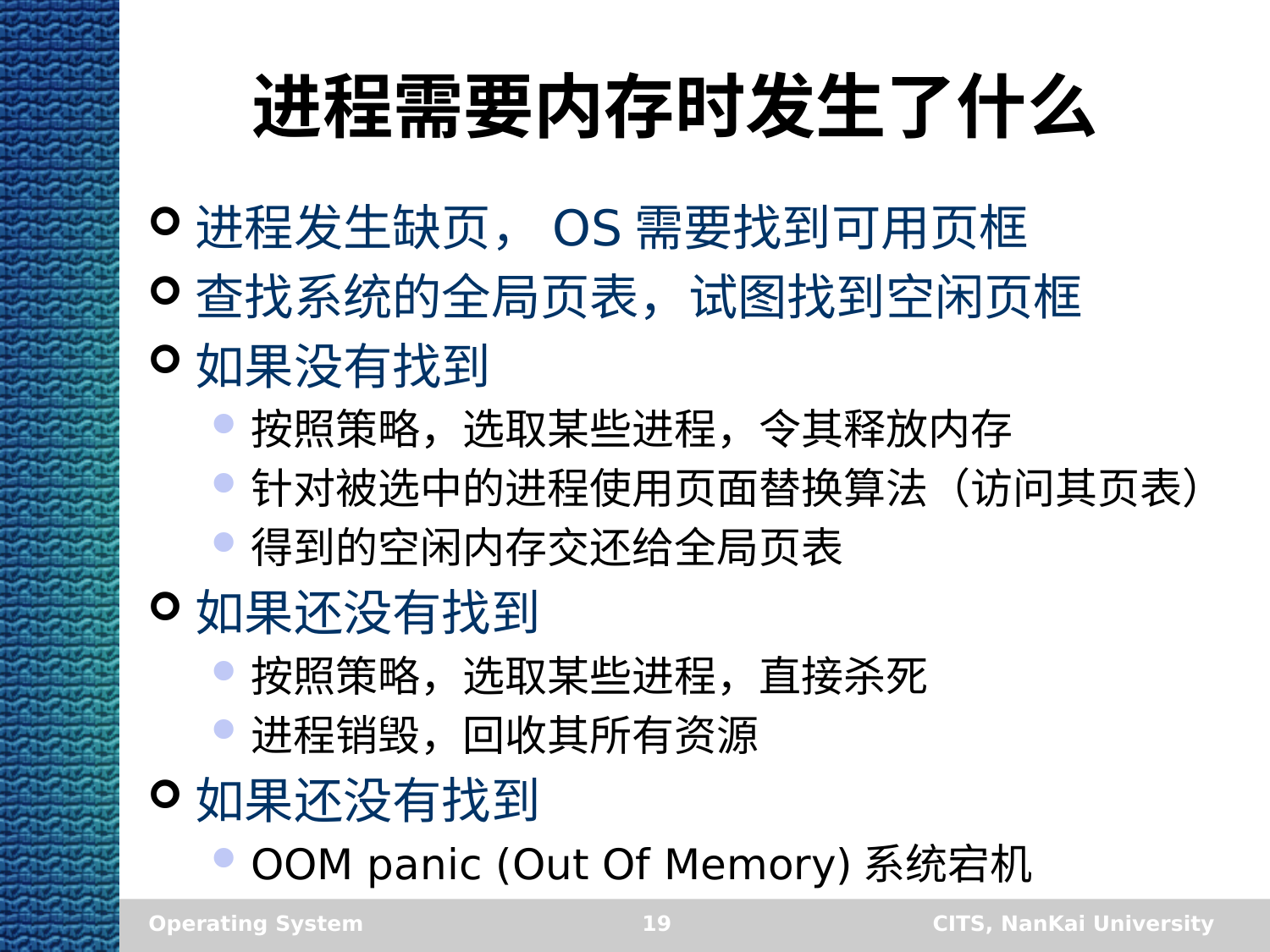

# 进程需要内存时发生了什么
进程发生缺页，OS需要找到可用页框
查找系统的全局页表，试图找到空闲页框
如果没有找到
按照策略，选取某些进程，令其释放内存
针对被选中的进程使用页面替换算法（访问其页表）
得到的空闲内存交还给全局页表
如果还没有找到
按照策略，选取某些进程，直接杀死
进程销毁，回收其所有资源
如果还没有找到
OOM panic (Out Of Memory)系统宕机
Operating System
19
CITS, NanKai University